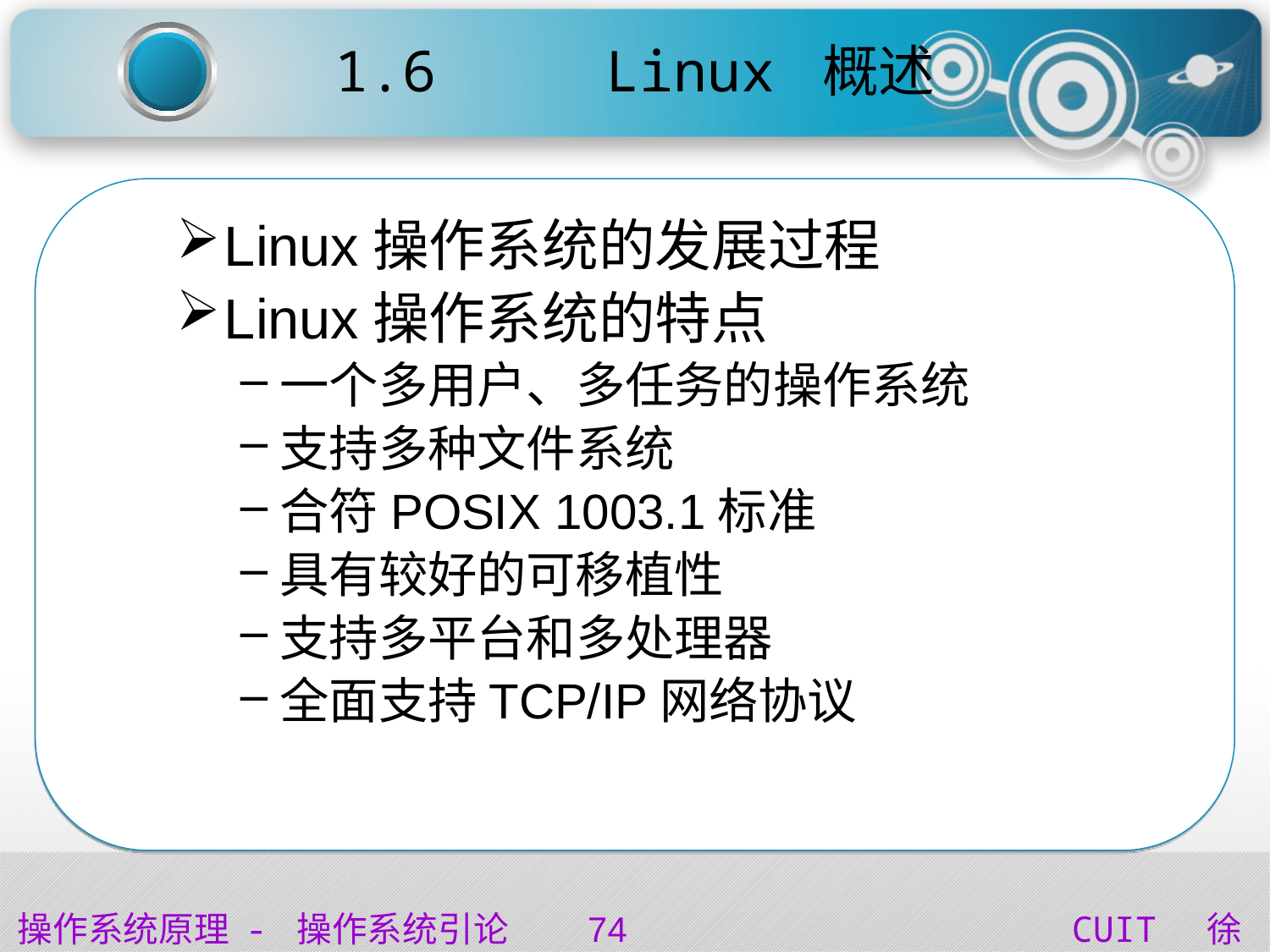

# 1.6     Linux 概述
Linux操作系统的发展过程
Linux操作系统的特点
一个多用户、多任务的操作系统
支持多种文件系统
合符POSIX 1003.1标准
具有较好的可移植性
支持多平台和多处理器
全面支持TCP/IP网络协议